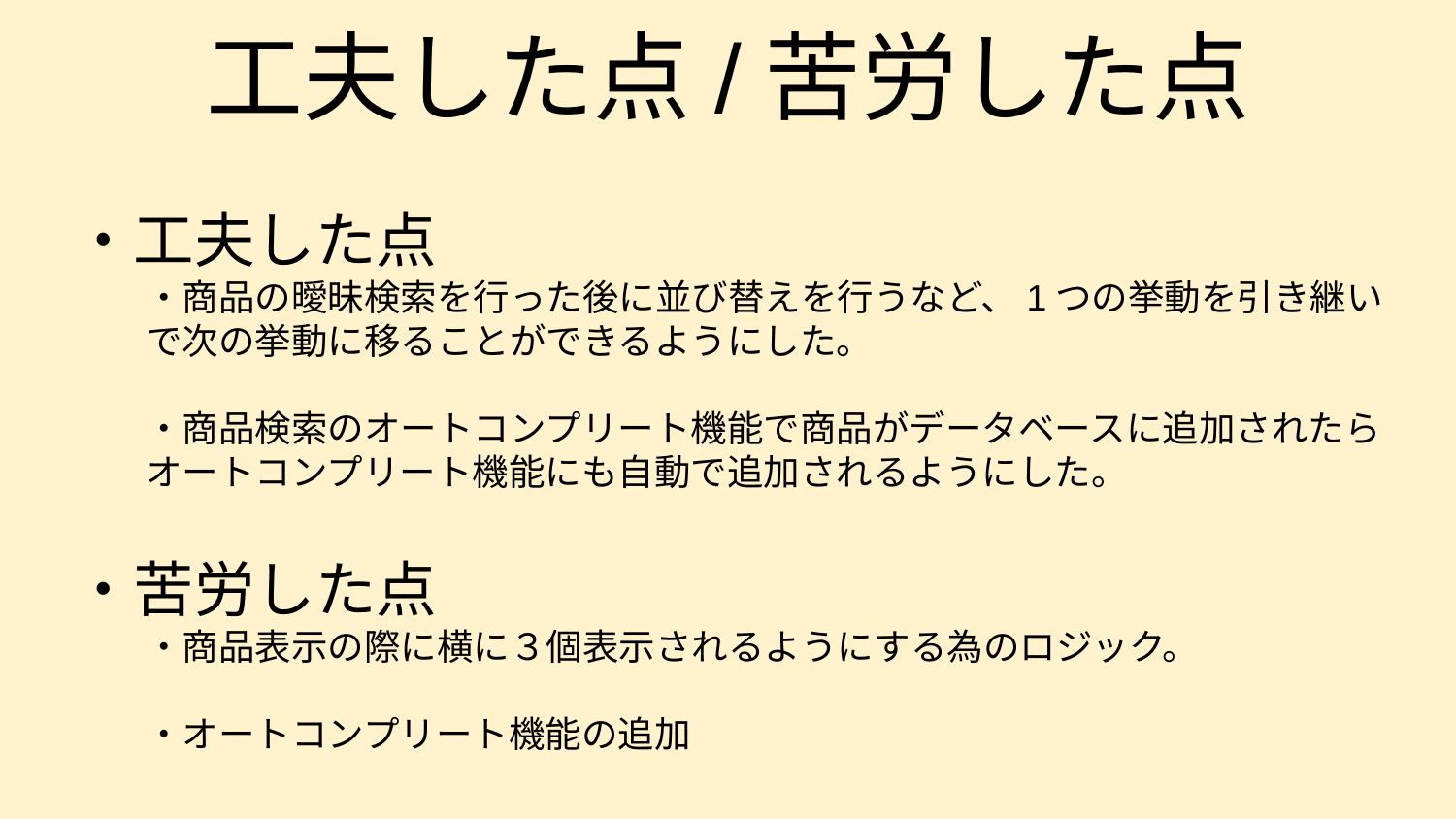

# 工夫した点/苦労した点
・工夫した点
・商品の曖昧検索を行った後に並び替えを行うなど、1つの挙動を引き継いで次の挙動に移ることができるようにした。

・商品検索のオートコンプリート機能で商品がデータベースに追加されたらオートコンプリート機能にも自動で追加されるようにした。

・苦労した点
・商品表示の際に横に３個表示されるようにする為のロジック。

・オートコンプリート機能の追加